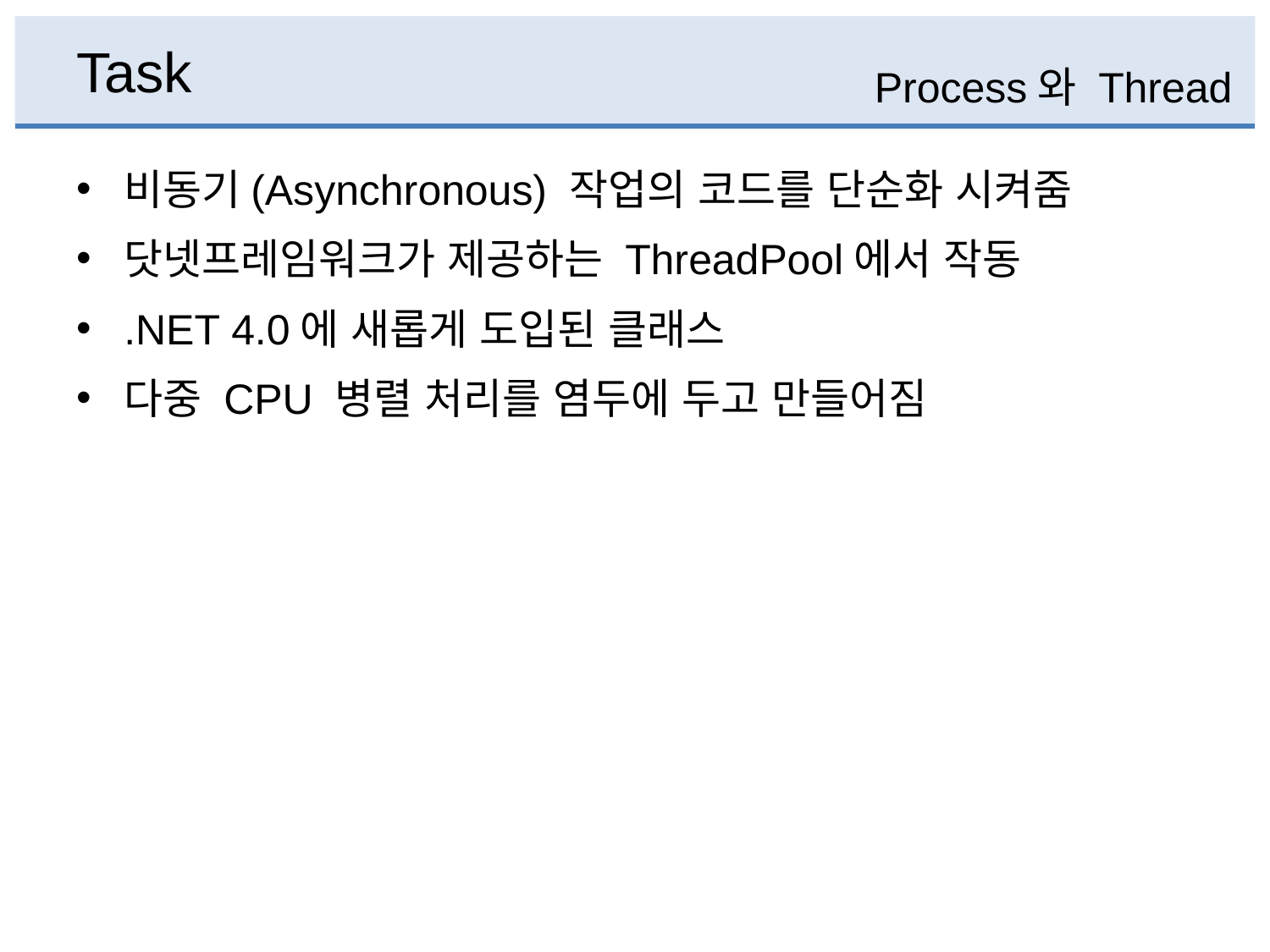

# Task
Process와 Thread
비동기(Asynchronous) 작업의 코드를 단순화 시켜줌
닷넷프레임워크가 제공하는 ThreadPool에서 작동
.NET 4.0에 새롭게 도입된 클래스
다중 CPU 병렬 처리를 염두에 두고 만들어짐